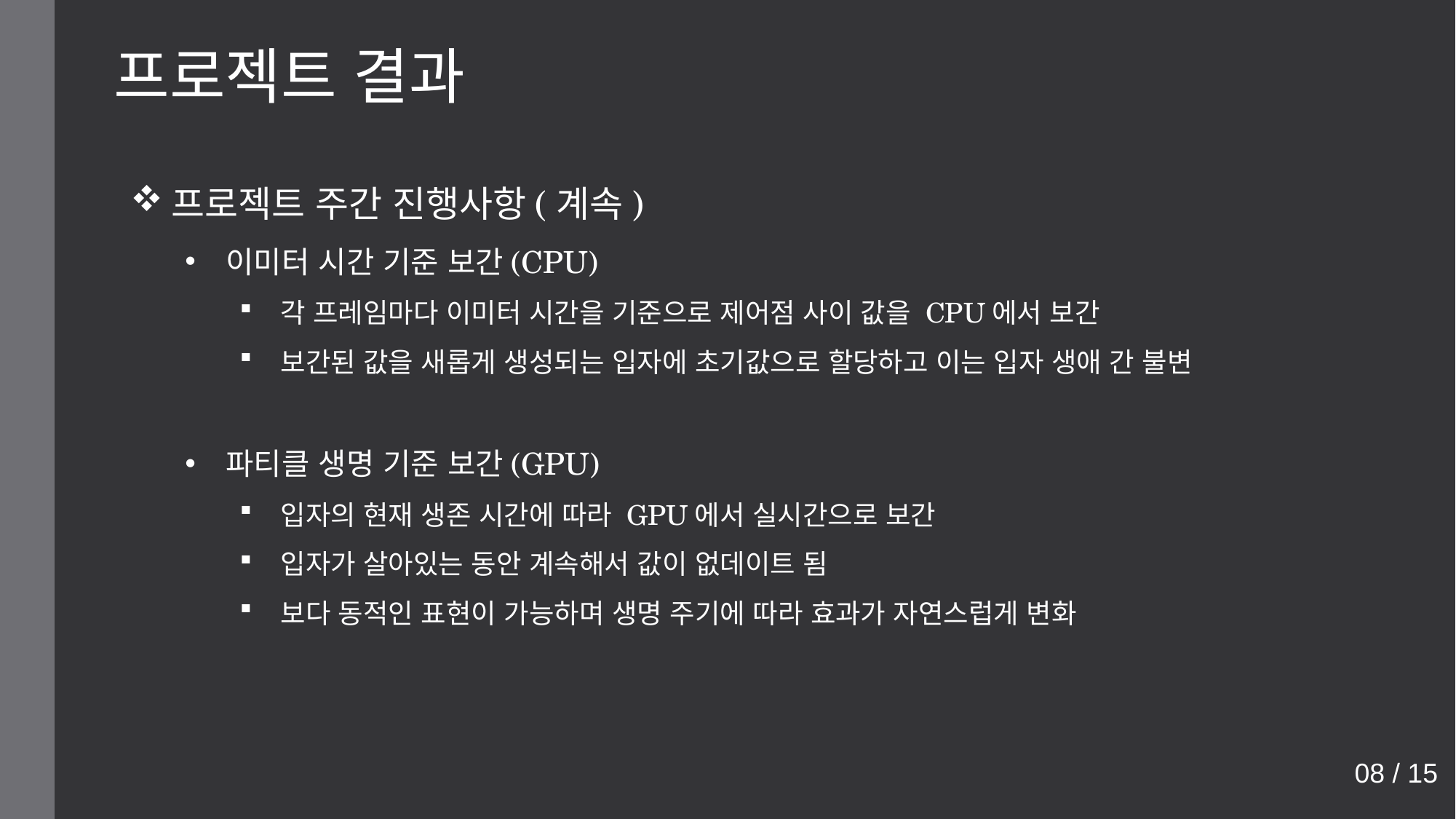

프로젝트 결과
프로젝트 주간 진행사항(계속)
이미터 시간 기준 보간(CPU)
각 프레임마다 이미터 시간을 기준으로 제어점 사이 값을 CPU에서 보간
보간된 값을 새롭게 생성되는 입자에 초기값으로 할당하고 이는 입자 생애 간 불변

파티클 생명 기준 보간(GPU)
입자의 현재 생존 시간에 따라 GPU에서 실시간으로 보간
입자가 살아있는 동안 계속해서 값이 없데이트 됨
보다 동적인 표현이 가능하며 생명 주기에 따라 효과가 자연스럽게 변화
08 / 15